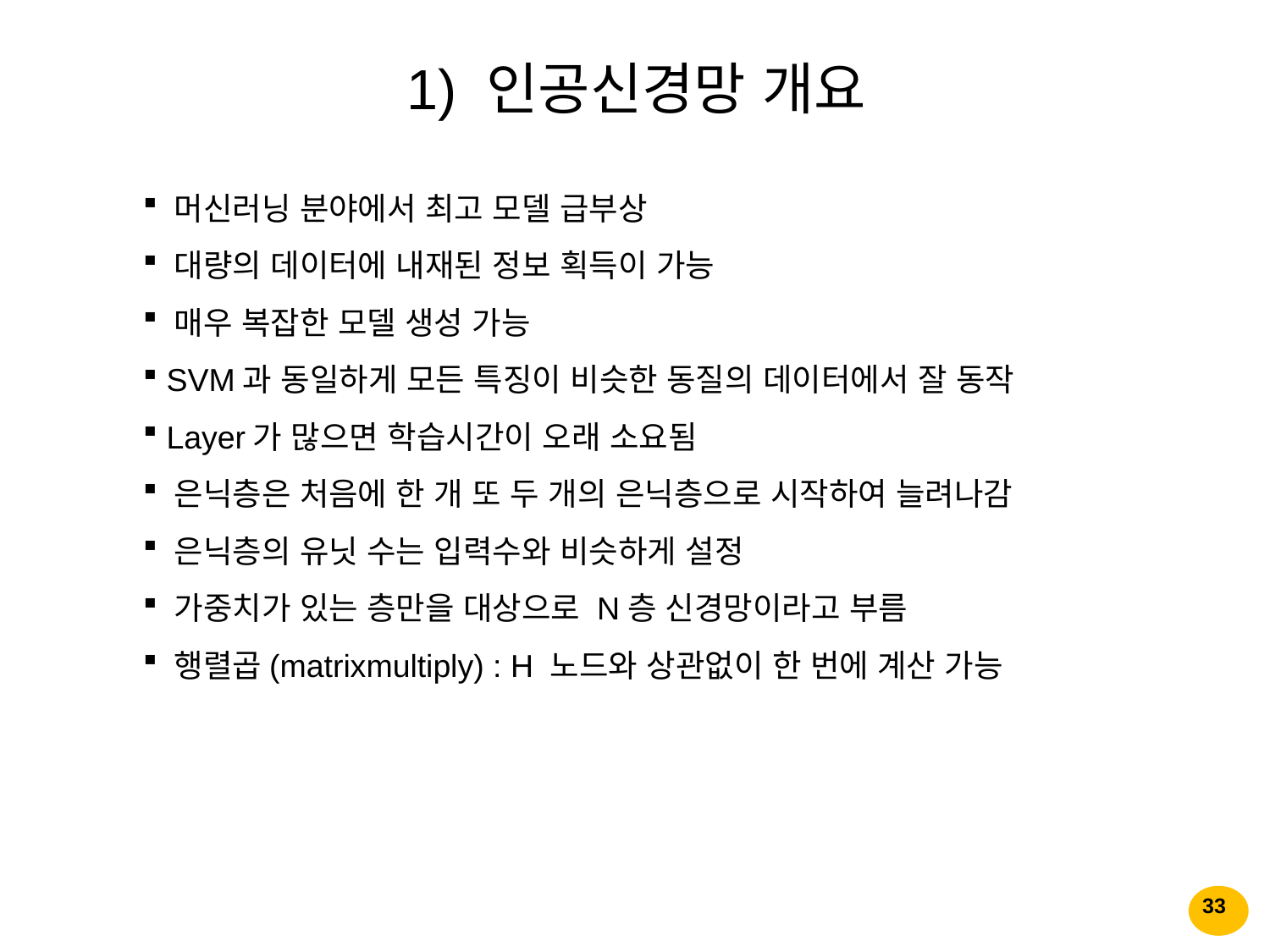

1) 인공신경망 개요
 머신러닝 분야에서 최고 모델 급부상
 대량의 데이터에 내재된 정보 획득이 가능
 매우 복잡한 모델 생성 가능
 SVM과 동일하게 모든 특징이 비슷한 동질의 데이터에서 잘 동작
 Layer가 많으면 학습시간이 오래 소요됨
 은닉층은 처음에 한 개 또 두 개의 은닉층으로 시작하여 늘려나감
 은닉층의 유닛 수는 입력수와 비슷하게 설정
 가중치가 있는 층만을 대상으로 N층 신경망이라고 부름
 행렬곱(matrixmultiply) : H 노드와 상관없이 한 번에 계산 가능
33